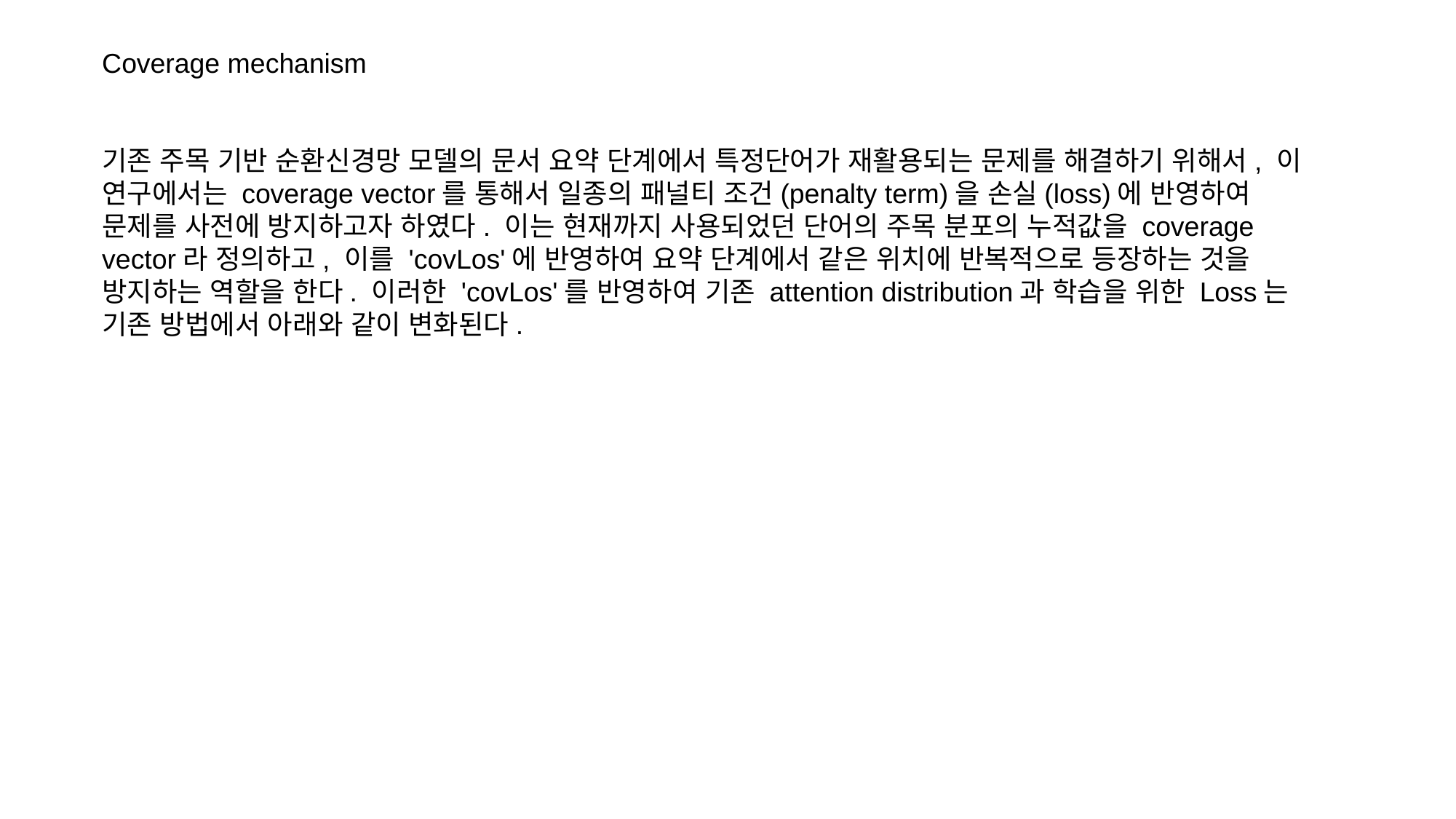

Coverage mechanism
기존 주목 기반 순환신경망 모델의 문서 요약 단계에서 특정단어가 재활용되는 문제를 해결하기 위해서, 이 연구에서는 coverage vector를 통해서 일종의 패널티 조건(penalty term)을 손실(loss)에 반영하여 문제를 사전에 방지하고자 하였다. 이는 현재까지 사용되었던 단어의 주목 분포의 누적값을 coverage vector라 정의하고, 이를 'covLos'에 반영하여 요약 단계에서 같은 위치에 반복적으로 등장하는 것을 방지하는 역할을 한다. 이러한 'covLos'를 반영하여 기존 attention distribution과 학습을 위한 Loss는 기존 방법에서 아래와 같이 변화된다.